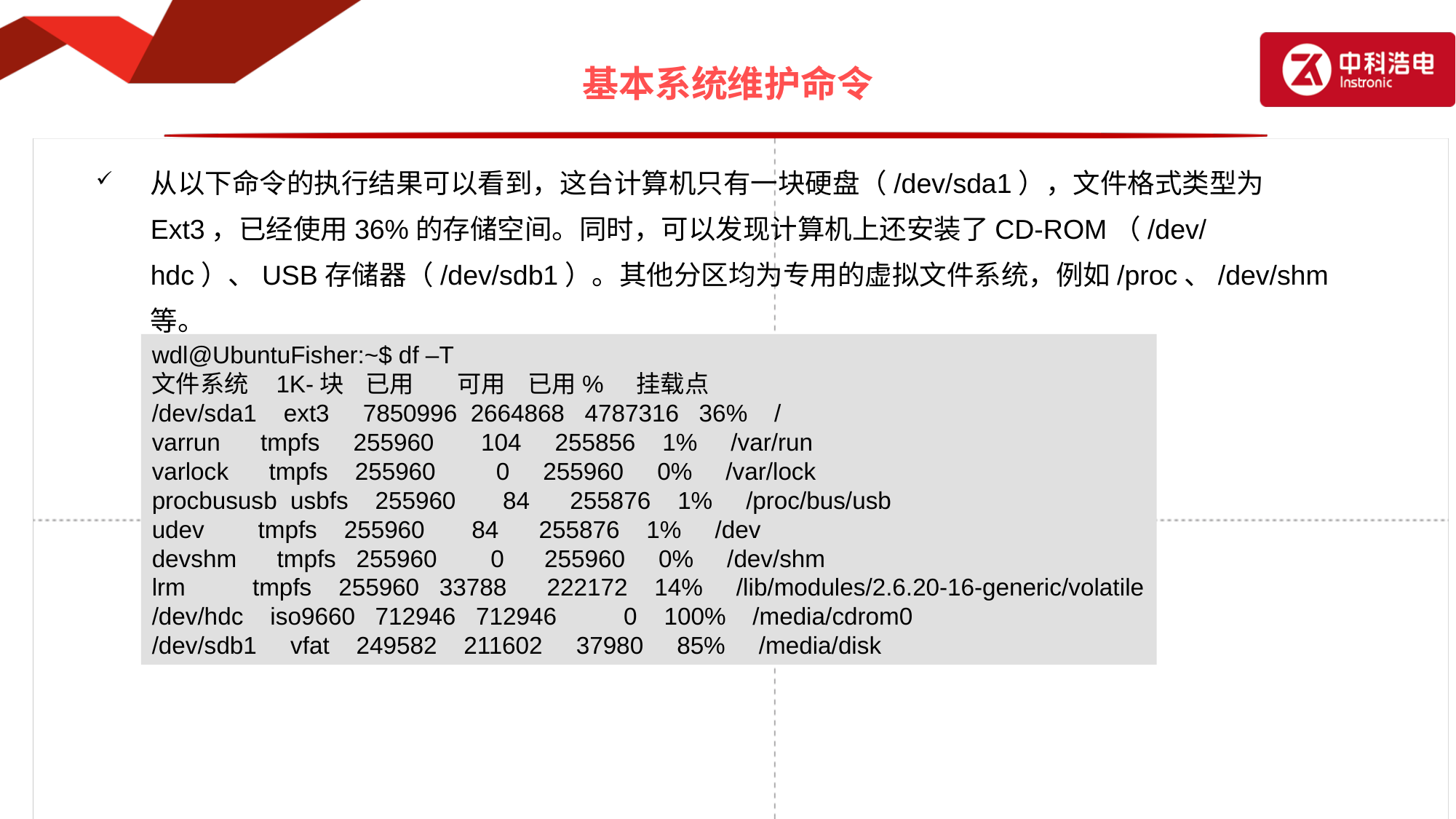

# 基本系统维护命令
从以下命令的执行结果可以看到，这台计算机只有一块硬盘（/dev/sda1），文件格式类型为Ext3，已经使用36%的存储空间。同时，可以发现计算机上还安装了CD-ROM（/dev/hdc）、USB存储器（/dev/sdb1）。其他分区均为专用的虚拟文件系统，例如/proc、/dev/shm等。
wdl@UbuntuFisher:~$ df –T
文件系统    1K-块    已用        可用    已用%    挂载点
/dev/sda1    ext3     7850996  2664868   4787316   36%    /
varrun      tmpfs     255960       104     255856    1%     /var/run
varlock      tmpfs    255960         0     255960     0%     /var/lock
procbususb  usbfs    255960       84      255876    1%     /proc/bus/usb
udev        tmpfs    255960       84      255876    1%     /dev
devshm      tmpfs   255960        0      255960     0%     /dev/shm
lrm          tmpfs    255960   33788      222172    14%     /lib/modules/2.6.20-16-generic/volatile
/dev/hdc    iso9660   712946   712946          0    100%    /media/cdrom0
/dev/sdb1     vfat    249582    211602     37980     85%     /media/disk